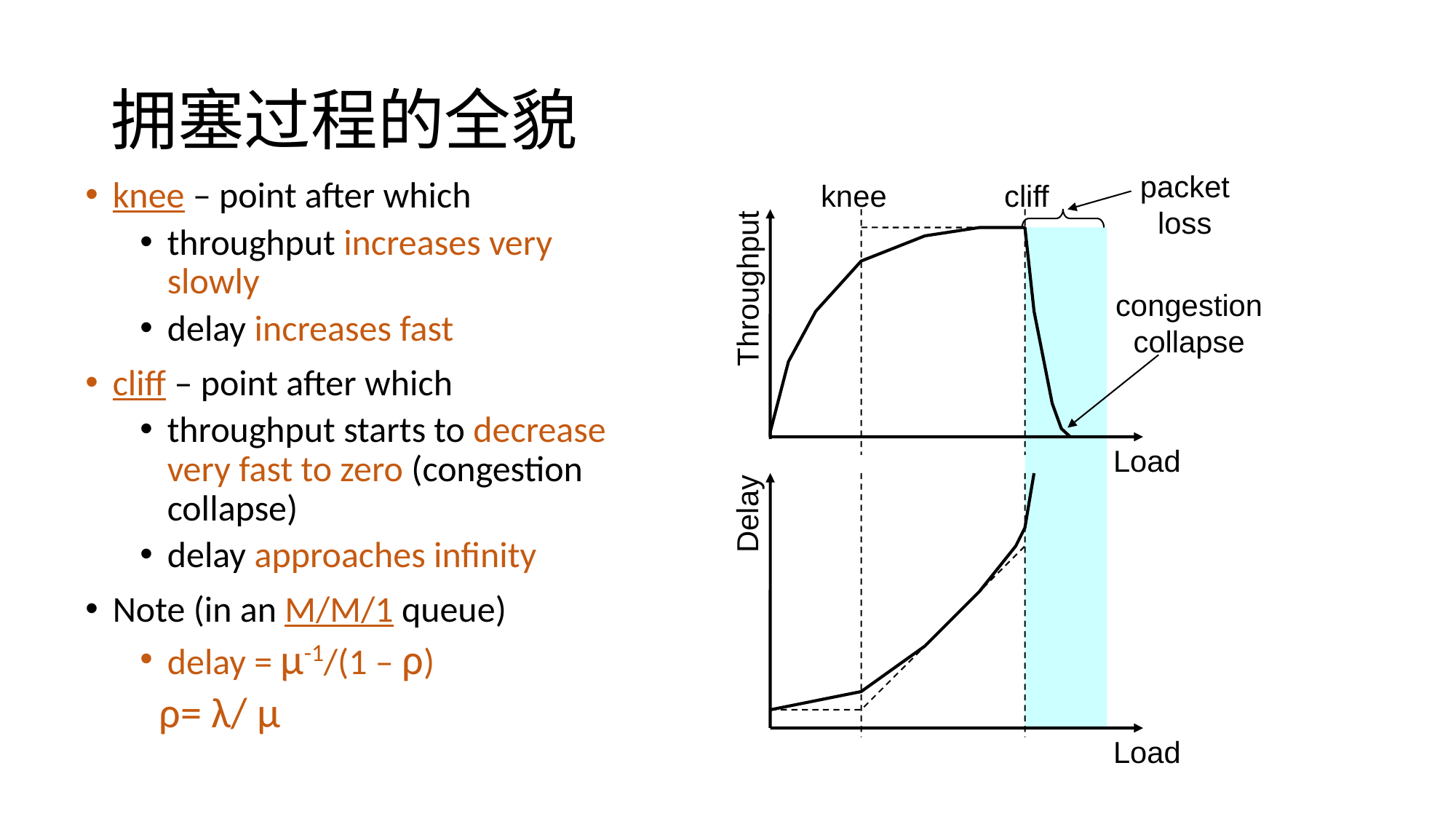

# 拥塞过程的全貌
packet
loss
knee – point after which
throughput increases very slowly
delay increases fast
cliff – point after which
throughput starts to decrease very fast to zero (congestion collapse)
delay approaches infinity
Note (in an M/M/1 queue)
delay = μ-1/(1 – ρ)
  ρ= λ/ μ
cliff
knee

Throughput
congestion
collapse

Load

Delay

Load
35